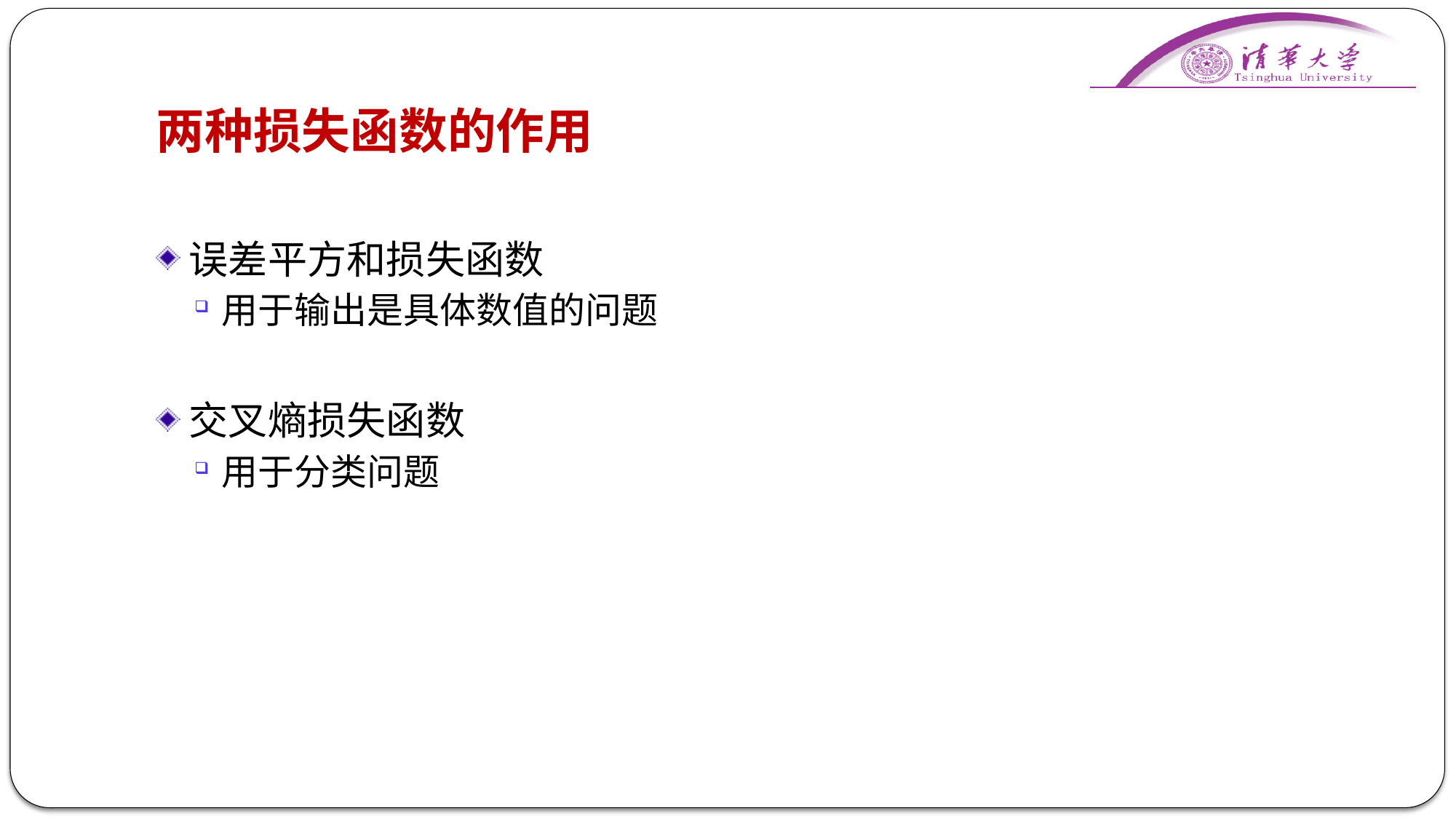

# 两种损失函数的作用

误差平方和损失函数
用于输出是具体数值的问题

交叉熵损失函数
用于分类问题